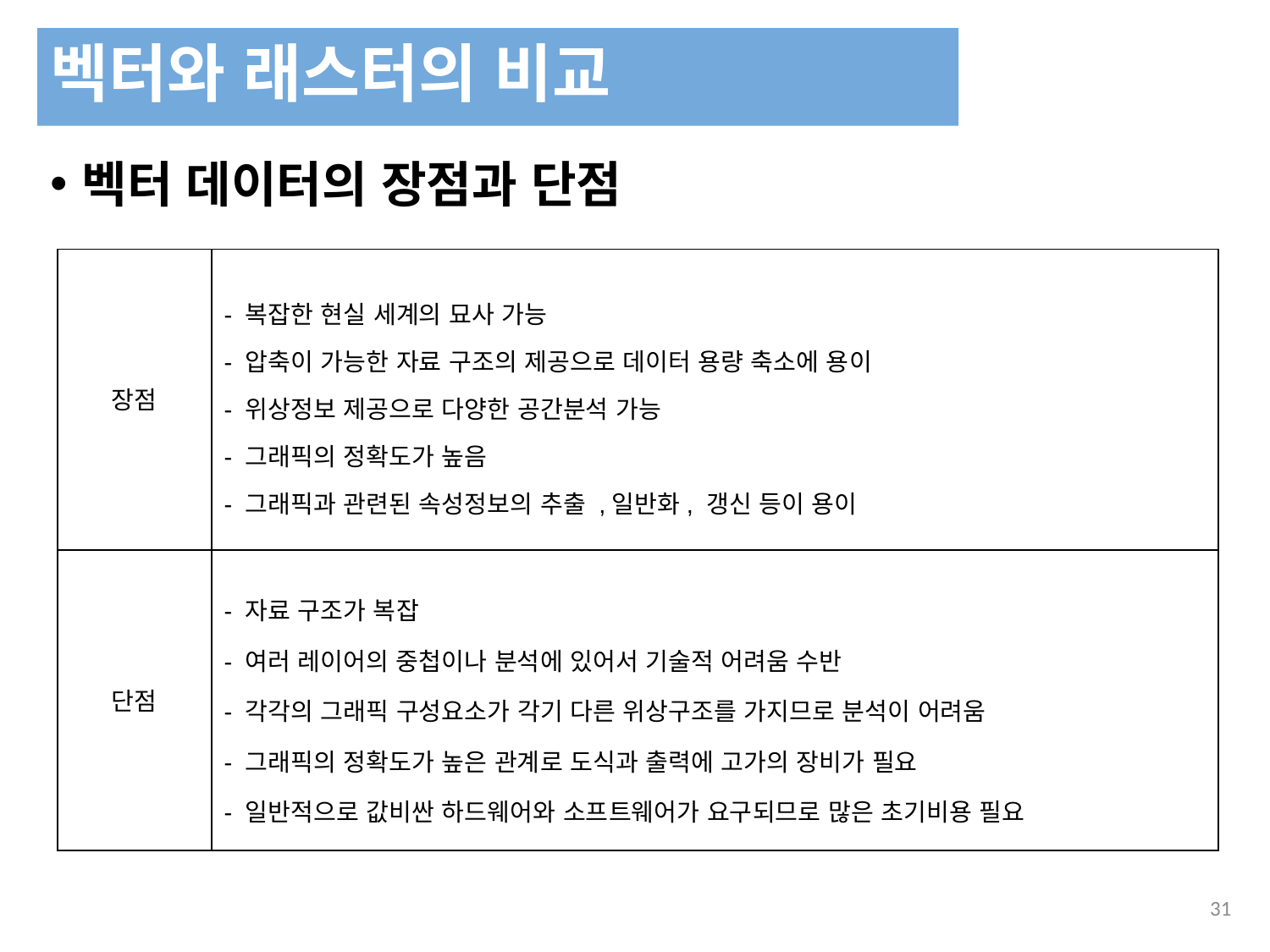

벡터와 래스터의 비교
벡터 데이터의 장점과 단점
장점
- 복잡한 현실 세계의 묘사 가능
- 압축이 가능한 자료 구조의 제공으로 데이터 용량 축소에 용이
- 위상정보 제공으로 다양한 공간분석 가능
- 그래픽의 정확도가 높음
- 그래픽과 관련된 속성정보의 추출 ,일반화, 갱신 등이 용이
단점
- 자료 구조가 복잡
- 여러 레이어의 중첩이나 분석에 있어서 기술적 어려움 수반
- 각각의 그래픽 구성요소가 각기 다른 위상구조를 가지므로 분석이 어려움
- 그래픽의 정확도가 높은 관계로 도식과 출력에 고가의 장비가 필요
- 일반적으로 값비싼 하드웨어와 소프트웨어가 요구되므로 많은 초기비용 필요
31